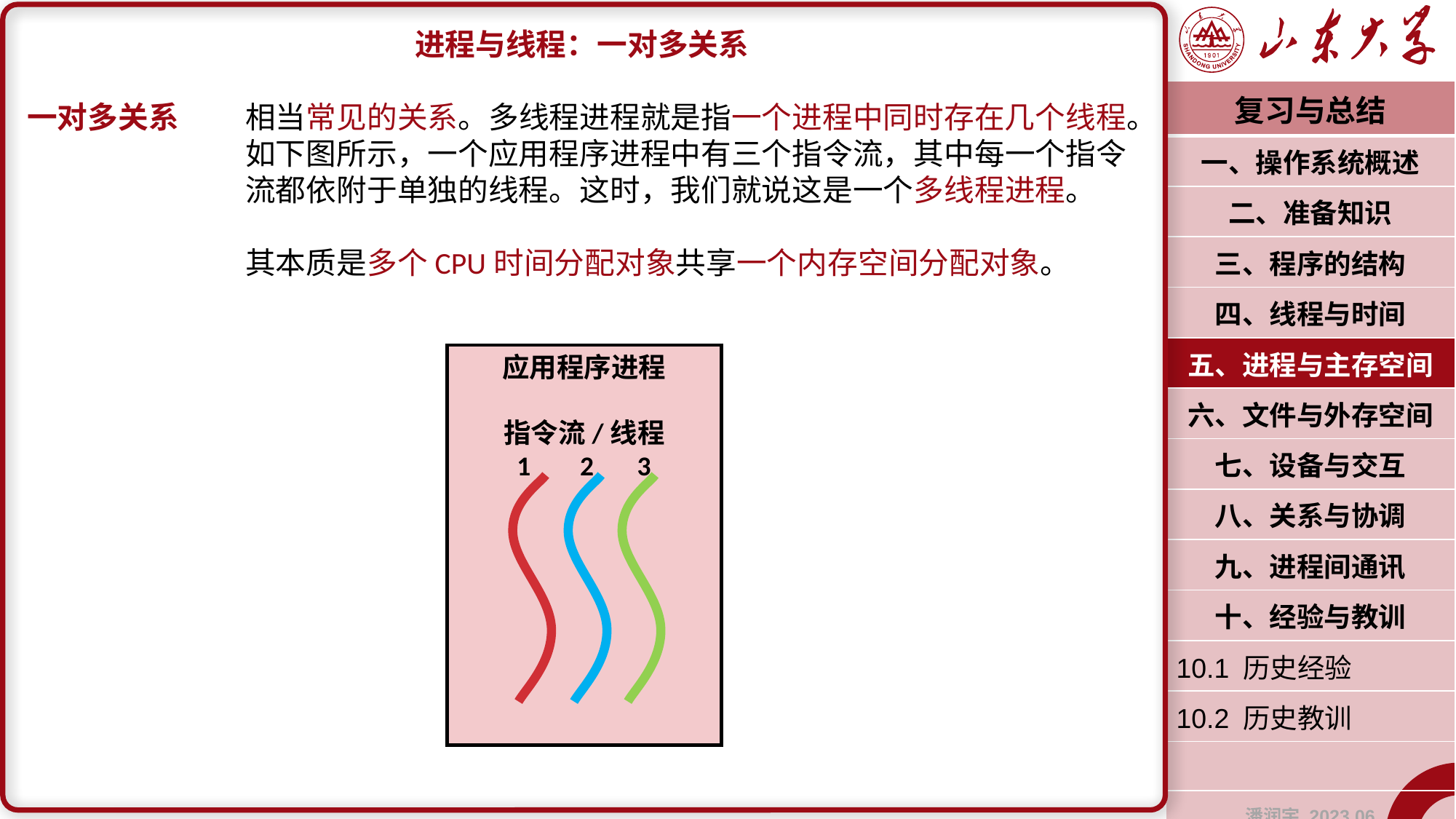

进程与线程：一对多关系

一对多关系	相当常见的关系。多线程进程就是指一个进程中同时存在几个线程。		如下图所示，一个应用程序进程中有三个指令流，其中每一个指令		流都依附于单独的线程。这时，我们就说这是一个多线程进程。

		其本质是多个CPU时间分配对象共享一个内存空间分配对象。
| 复习与总结 |
| --- |
| 一、操作系统概述 |
| 二、准备知识 |
| 三、程序的结构 |
| 四、线程与时间 |
| 五、进程与主存空间 |
| 六、文件与外存空间 |
| 七、设备与交互 |
| 八、关系与协调 |
| 九、进程间通讯 |
| 十、经验与教训 |
| 10.1 历史经验 |
| 10.2 历史教训 |
|  |
| 潘润宇 2023.06 |
应用程序进程

指令流/线程
1        2       3